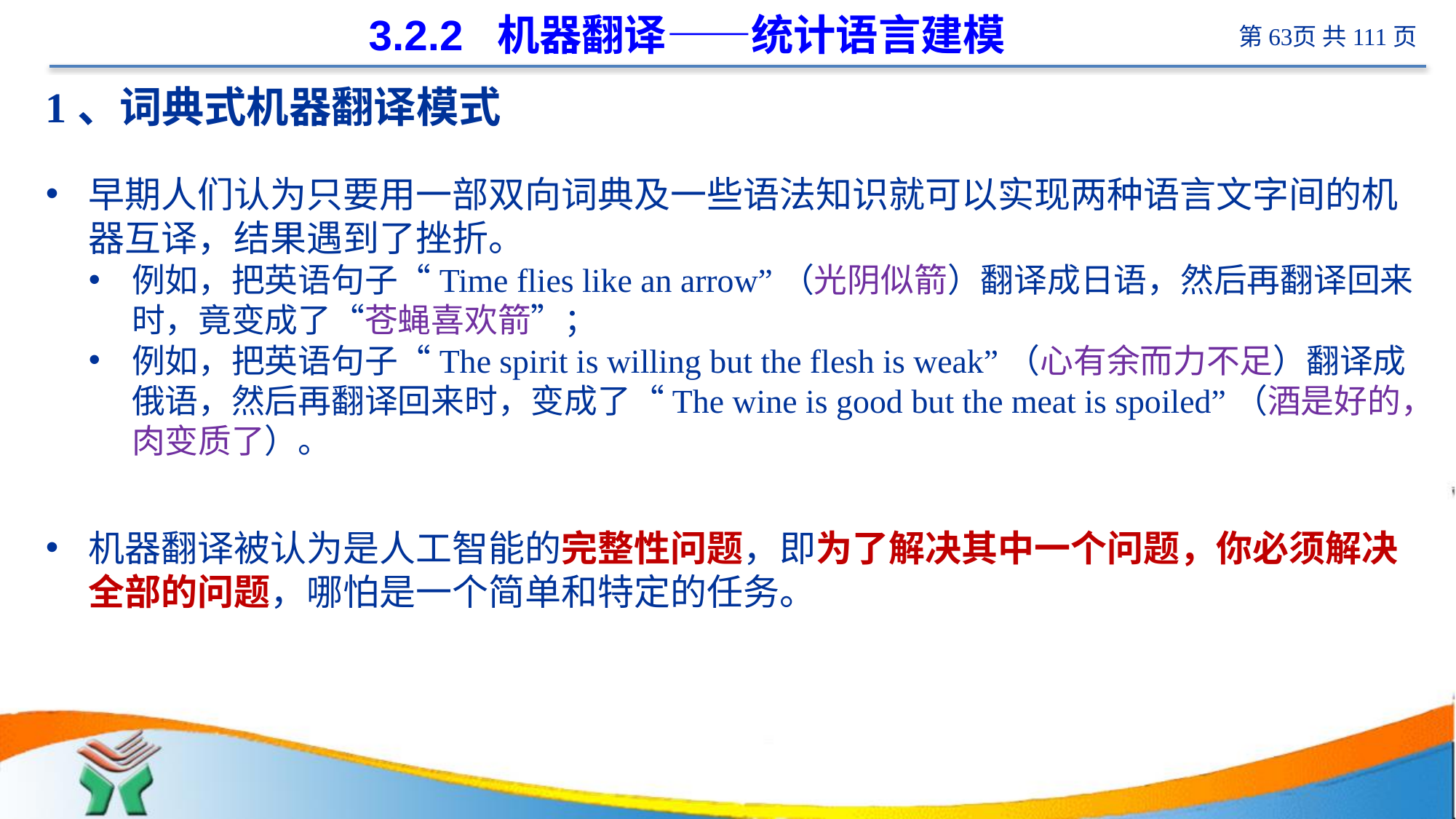

# 3.2.2  机器翻译——统计语言建模
1、词典式机器翻译模式

早期人们认为只要用一部双向词典及一些语法知识就可以实现两种语言文字间的机器互译，结果遇到了挫折。
例如，把英语句子“Time flies like an arrow”（光阴似箭）翻译成日语，然后再翻译回来时，竟变成了“苍蝇喜欢箭”；
例如，把英语句子“The spirit is willing but the flesh is weak”（心有余而力不足）翻译成俄语，然后再翻译回来时，变成了“The wine is good but the meat is spoiled”（酒是好的，肉变质了）。

机器翻译被认为是人工智能的完整性问题，即为了解决其中一个问题，你必须解决全部的问题，哪怕是一个简单和特定的任务。